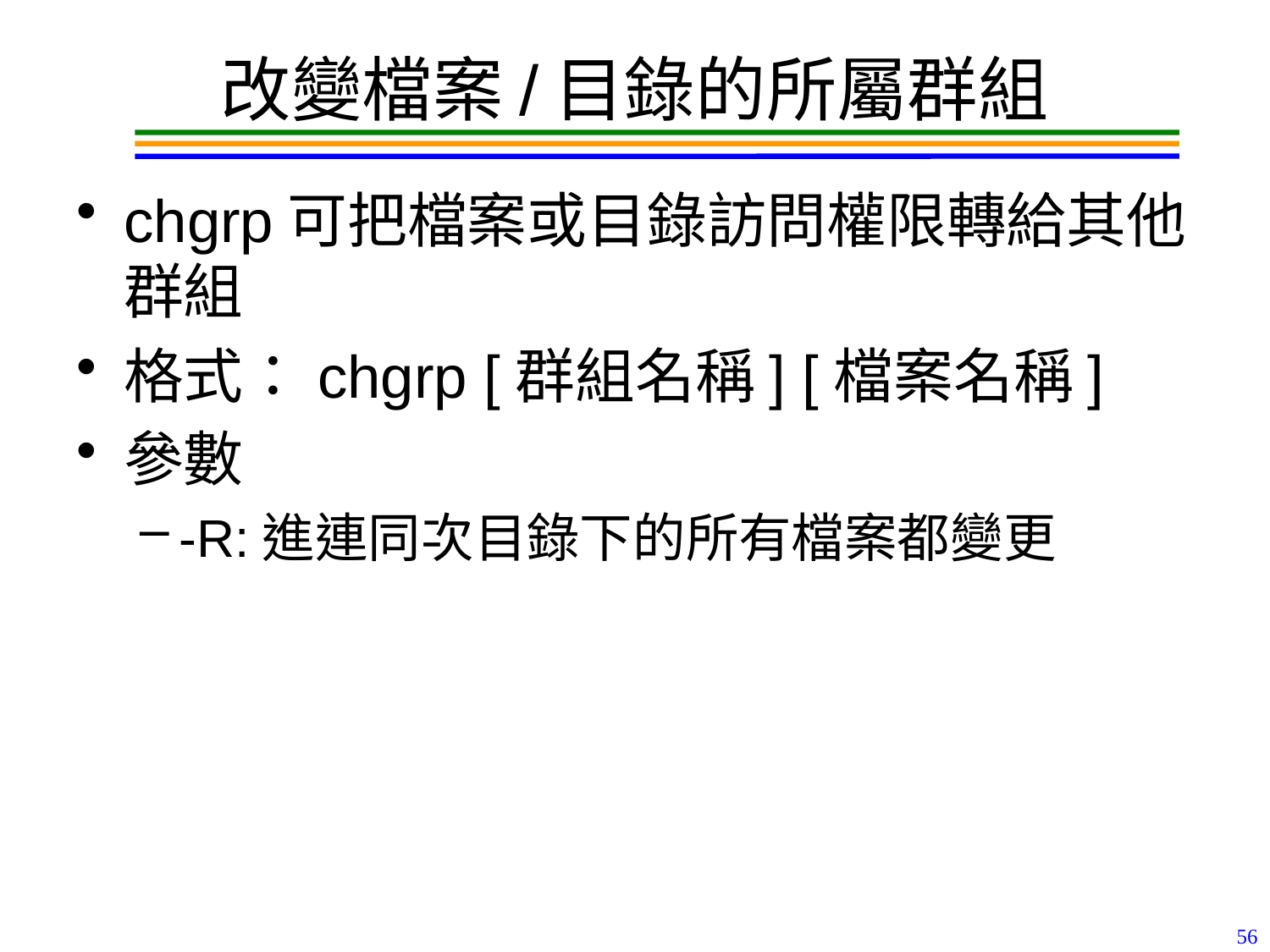

# 改變檔案/目錄的所屬群組
chgrp可把檔案或目錄訪問權限轉給其他群組
格式：chgrp [群組名稱] [檔案名稱]
參數
-R:進連同次目錄下的所有檔案都變更
56